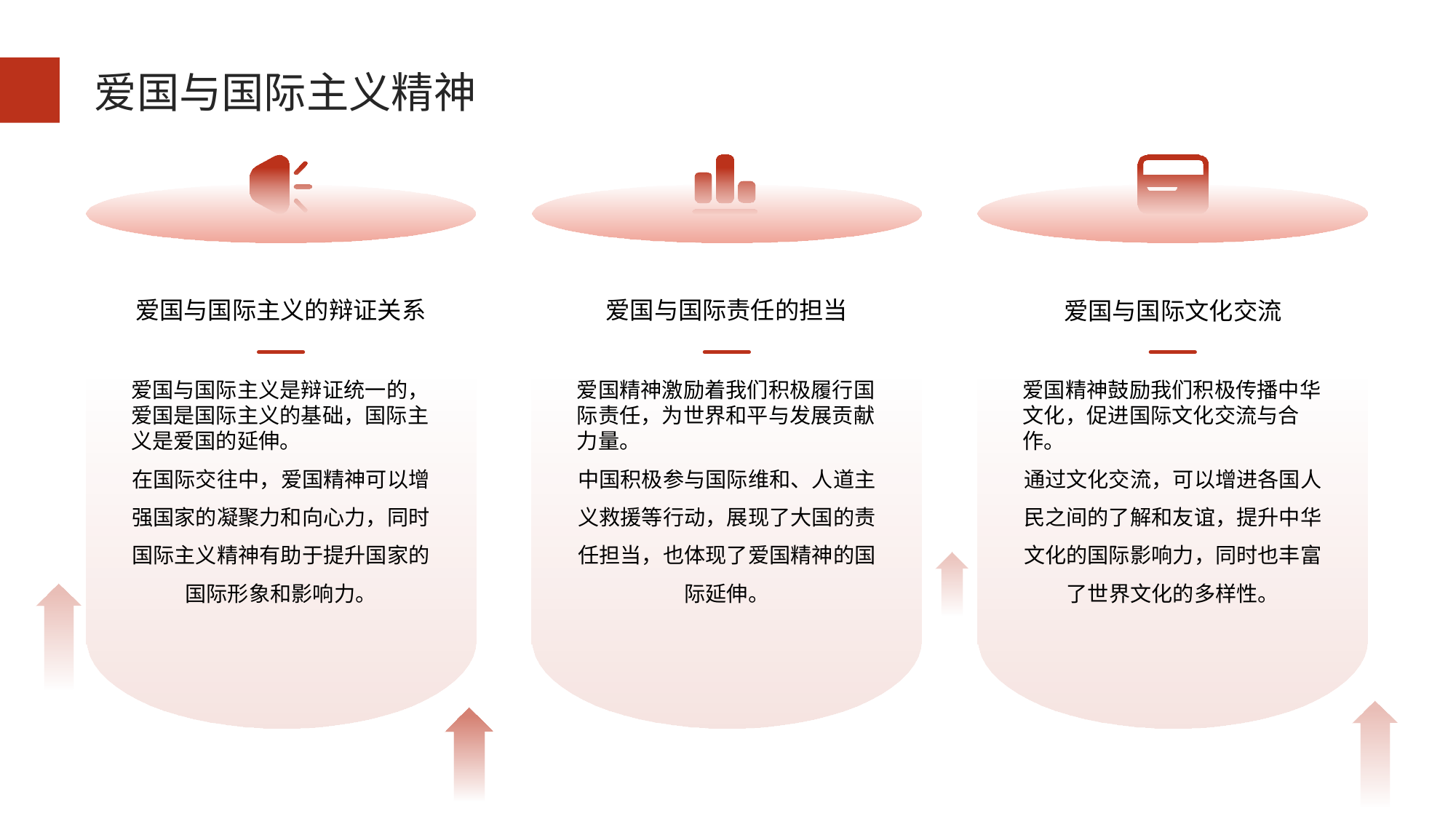

爱国与国际主义精神

爱国与国际文化交流
爱国与国际主义的辩证关系
爱国与国际责任的担当
爱国与国际主义是辩证统一的，爱国是国际主义的基础，国际主义是爱国的延伸。
在国际交往中，爱国精神可以增强国家的凝聚力和向心力，同时国际主义精神有助于提升国家的国际形象和影响力。
爱国精神激励着我们积极履行国际责任，为世界和平与发展贡献力量。
中国积极参与国际维和、人道主义救援等行动，展现了大国的责任担当，也体现了爱国精神的国际延伸。
爱国精神鼓励我们积极传播中华文化，促进国际文化交流与合作。
通过文化交流，可以增进各国人民之间的了解和友谊，提升中华文化的国际影响力，同时也丰富了世界文化的多样性。